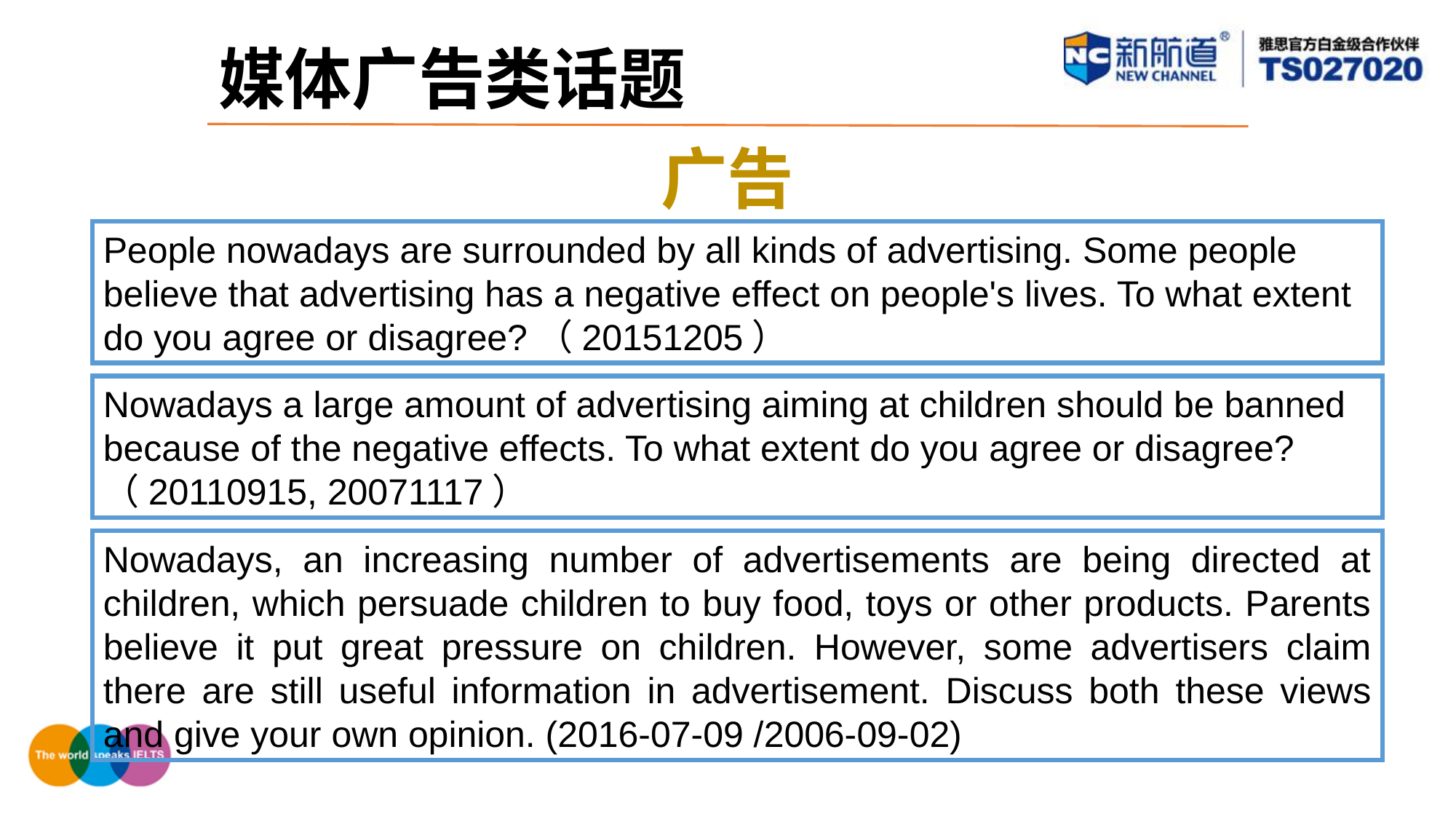

媒体广告类话题
广告
People nowadays are surrounded by all kinds of advertising. Some people believe that advertising has a negative effect on people's lives. To what extent do you agree or disagree?（20151205）
Nowadays a large amount of advertising aiming at children should be banned because of the negative effects. To what extent do you agree or disagree?（20110915, 20071117）
Nowadays, an increasing number of advertisements are being directed at children, which persuade children to buy food, toys or other products. Parents believe it put great pressure on children. However, some advertisers claim there are still useful information in advertisement. Discuss both these views and give your own opinion. (2016-07-09 /2006-09-02)